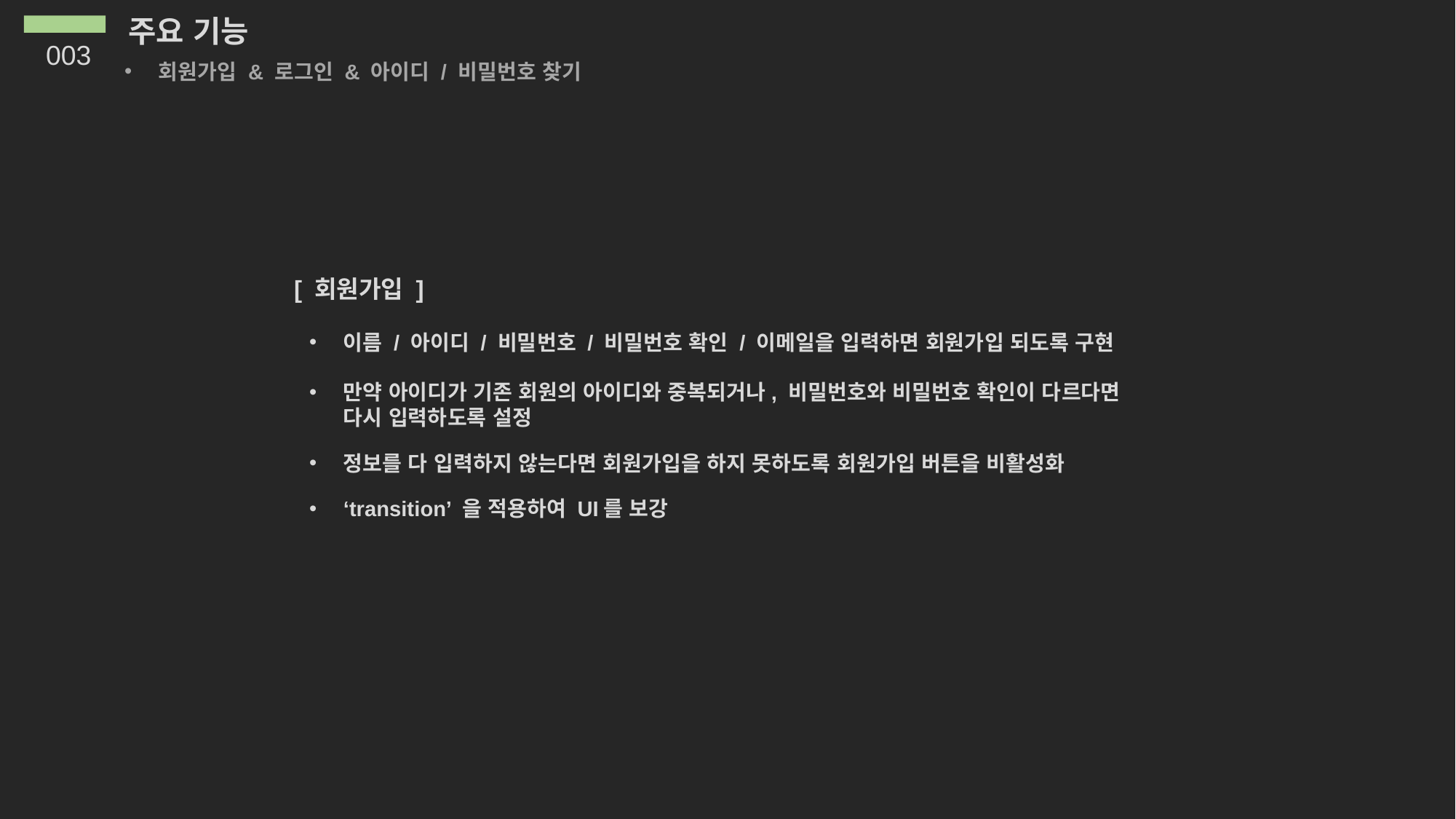

주요 기능

003
회원가입 & 로그인 & 아이디 / 비밀번호 찾기
[ 회원가입 ]
이름 / 아이디 / 비밀번호 / 비밀번호 확인 / 이메일을 입력하면 회원가입 되도록 구현
만약 아이디가 기존 회원의 아이디와 중복되거나, 비밀번호와 비밀번호 확인이 다르다면 다시 입력하도록 설정
정보를 다 입력하지 않는다면 회원가입을 하지 못하도록 회원가입 버튼을 비활성화
‘transition’ 을 적용하여 UI를 보강